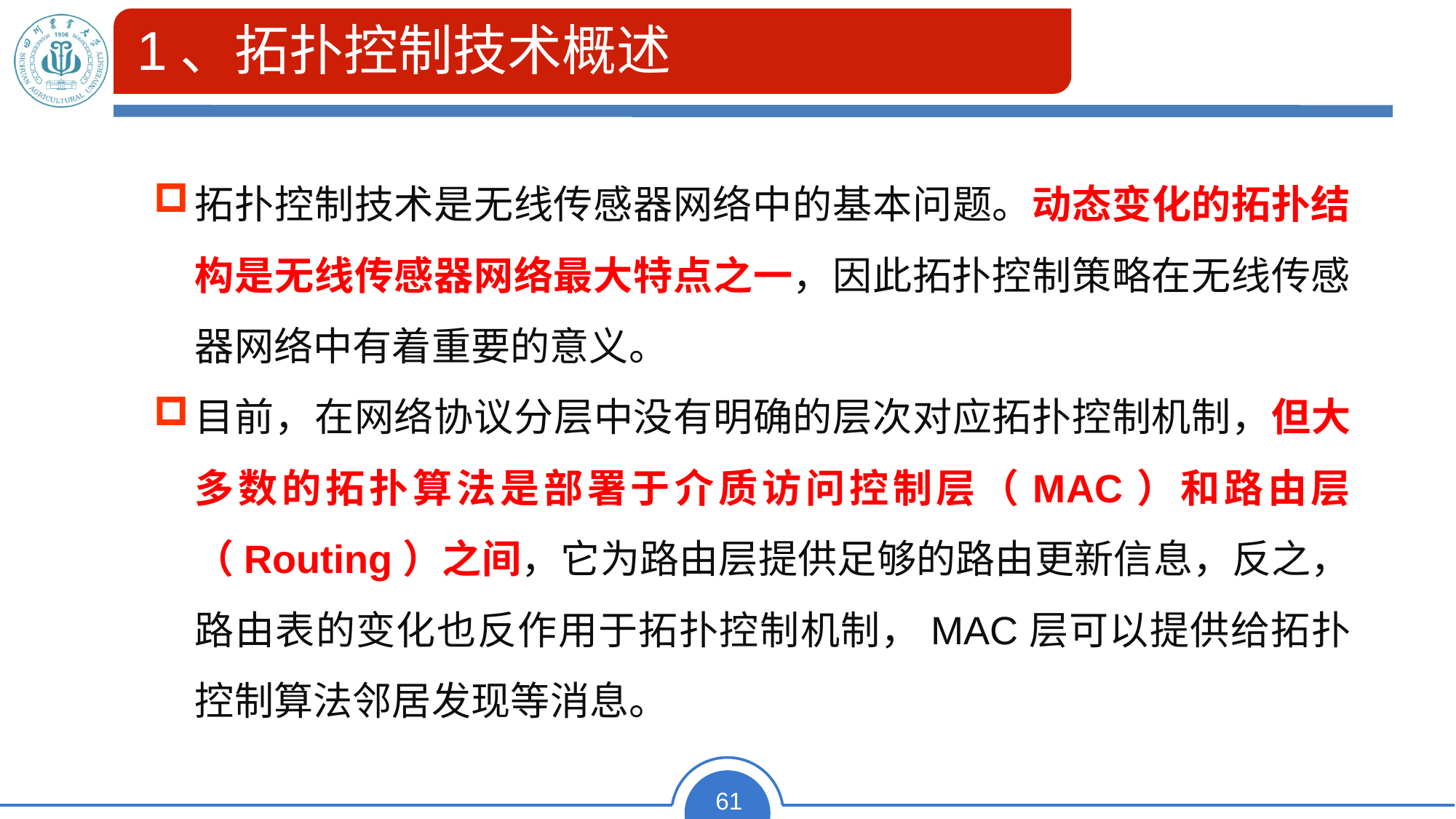

# 1、拓扑控制技术概述
拓扑控制技术是无线传感器网络中的基本问题。动态变化的拓扑结构是无线传感器网络最大特点之一，因此拓扑控制策略在无线传感器网络中有着重要的意义。
目前，在网络协议分层中没有明确的层次对应拓扑控制机制，但大多数的拓扑算法是部署于介质访问控制层（MAC）和路由层（Routing）之间，它为路由层提供足够的路由更新信息，反之，路由表的变化也反作用于拓扑控制机制，MAC层可以提供给拓扑控制算法邻居发现等消息。